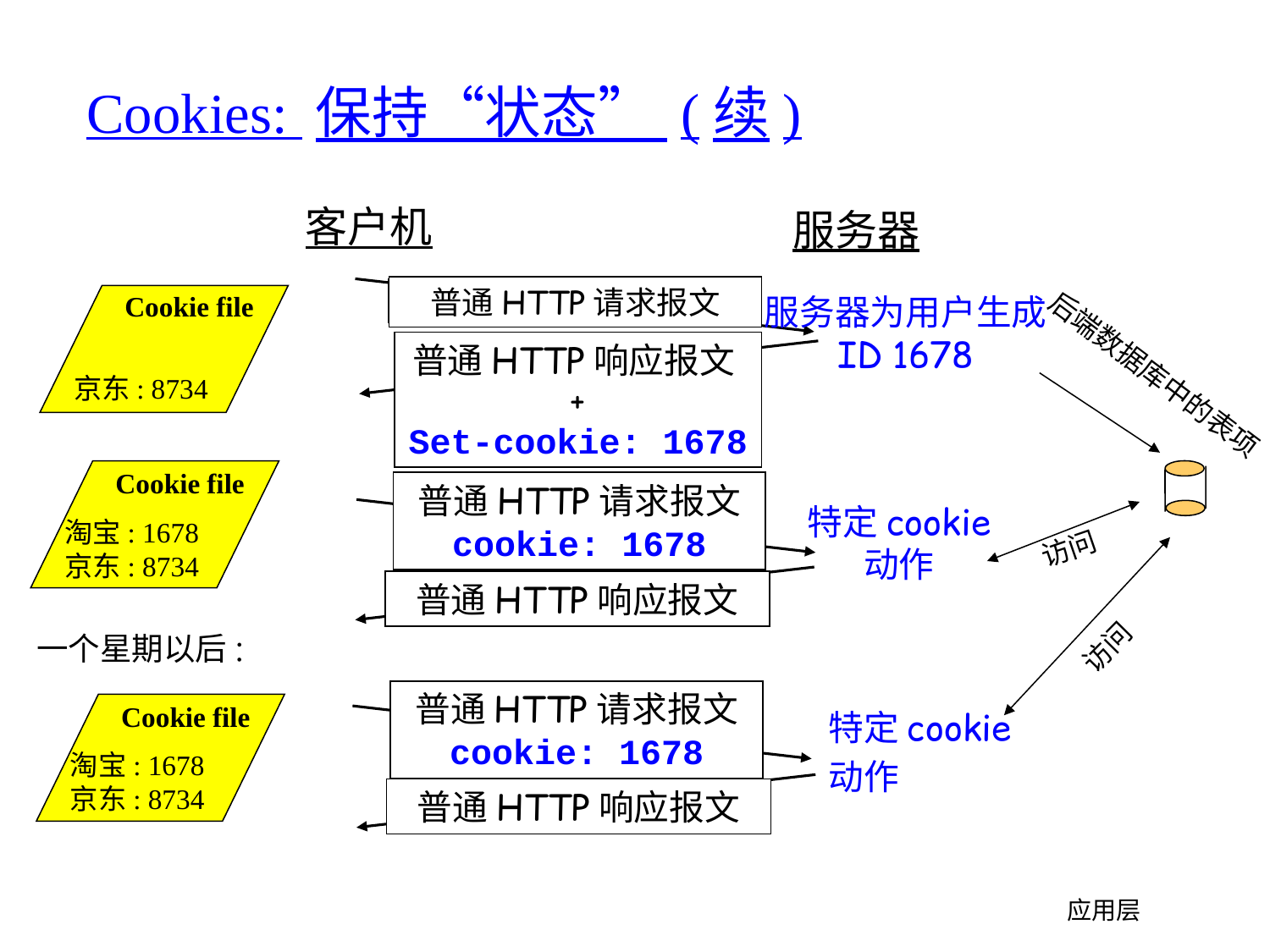

# Cookies: 保持“状态” (续)
客户机
服务器
普通HTTP请求报文

普通HTTP响应报文+
Set-cookie: 1678

普通HTTP请求报文
cookie: 1678

特定cookie
动作

普通HTTP响应报文

普通HTTP请求报文
cookie: 1678

特定cookie
动作

普通HTTP响应报文

Cookie file

京东: 8734
服务器为用户生成
ID 1678

后端数据库中的表项

Cookie file
淘宝: 1678
京东: 8734

访问

一个星期以后:
访问
Cookie file
淘宝: 1678
京东: 8734

应用层
38